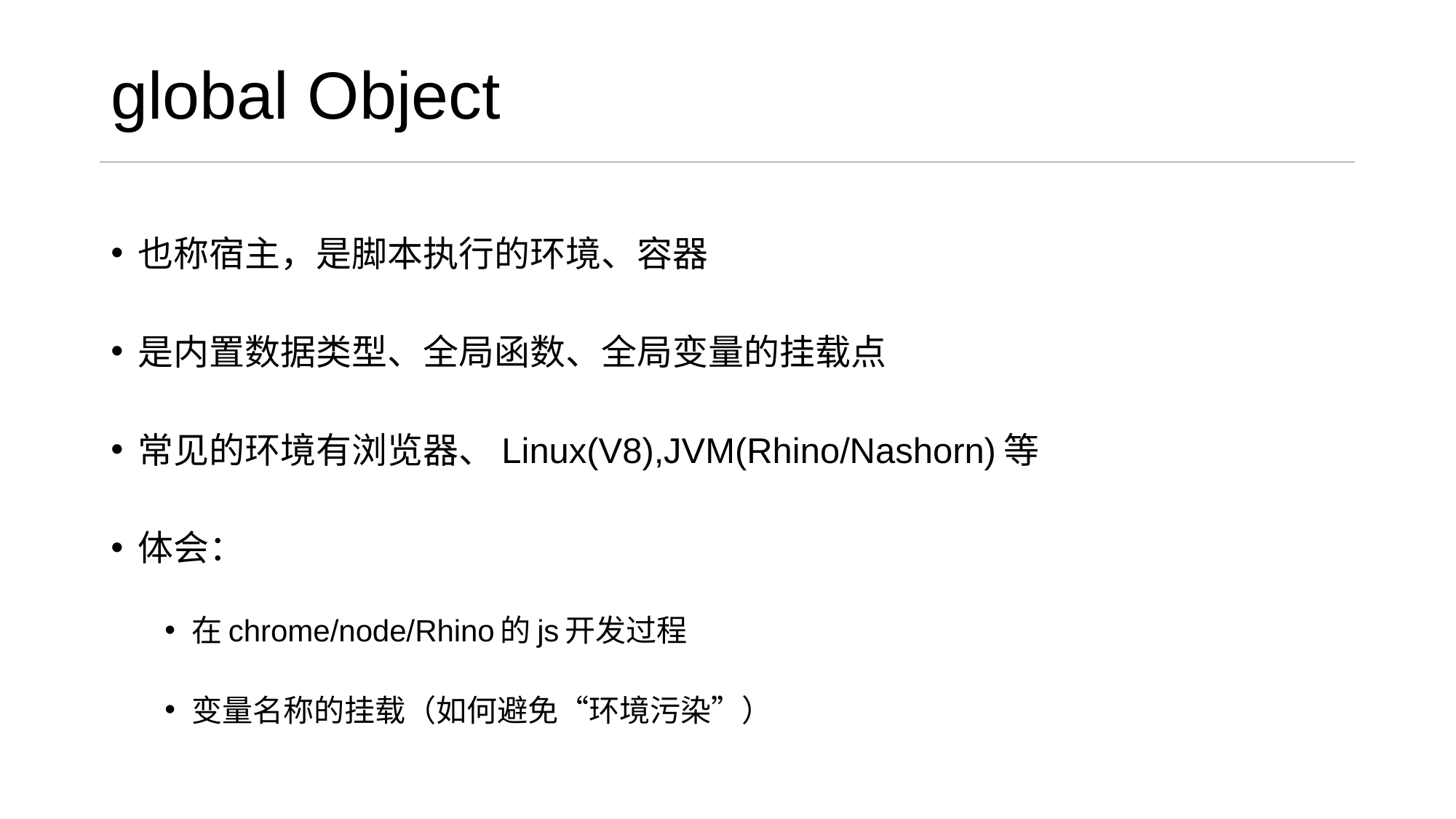

# global Object
也称宿主，是脚本执行的环境、容器
是内置数据类型、全局函数、全局变量的挂载点
常见的环境有浏览器、Linux(V8),JVM(Rhino/Nashorn)等
体会：
在chrome/node/Rhino的js开发过程
变量名称的挂载（如何避免“环境污染”）